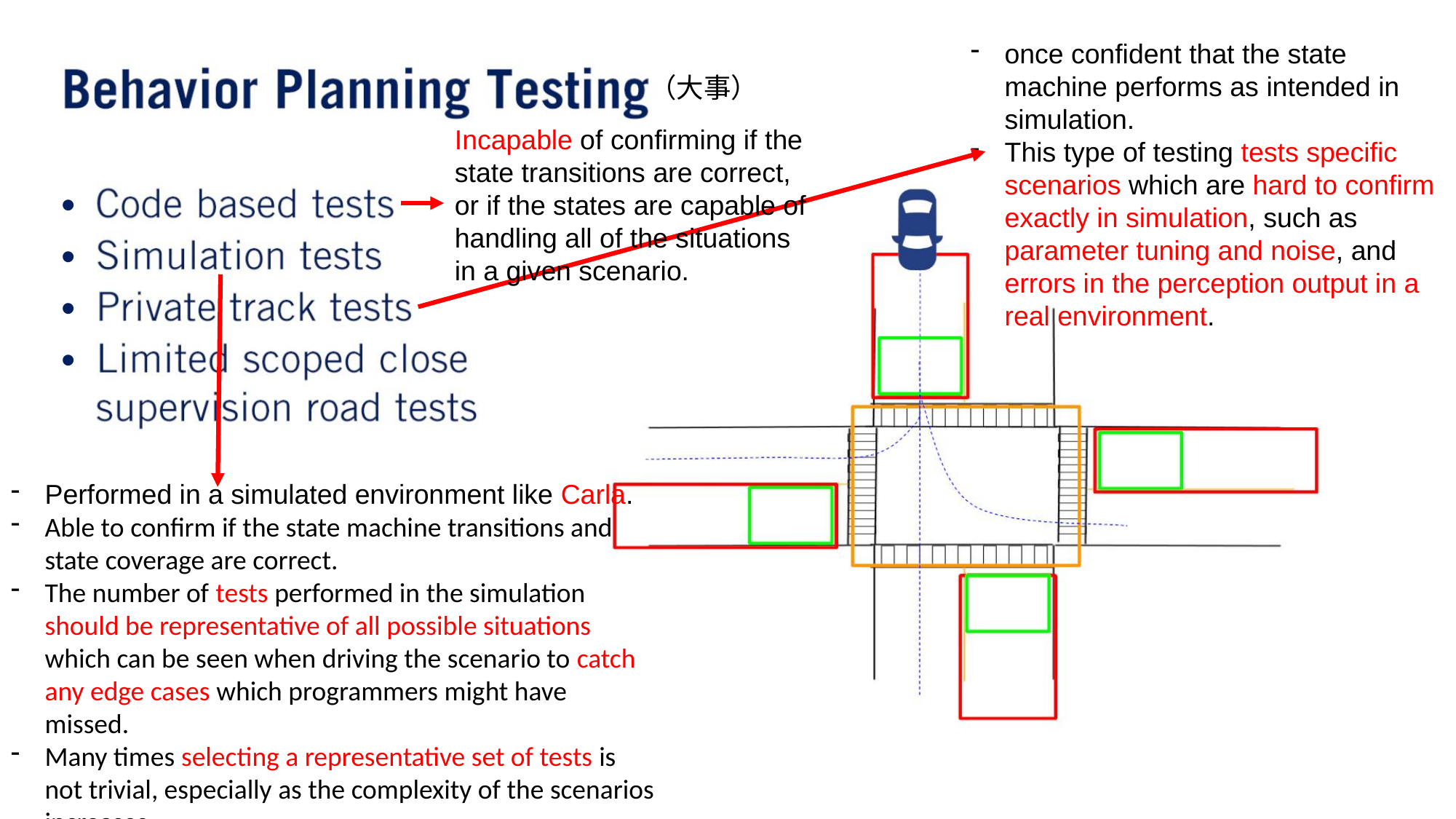

once confident that the state machine performs as intended in simulation.
This type of testing tests specific scenarios which are hard to confirm exactly in simulation, such as parameter tuning and noise, and errors in the perception output in a real environment.
（⼤事）
Incapable of confirming if the state transitions are correct, or if the states are capable of handling all of the situations in a given scenario.
•
•
•
•
Performed in a simulated environment like Carla.
Able to confirm if the state machine transitions and state coverage are correct.
The number of tests performed in the simulation should be representative of all possible situations which can be seen when driving the scenario to catch any edge cases which programmers might have missed.
Many times selecting a representative set of tests is not trivial, especially as the complexity of the scenarios increases.